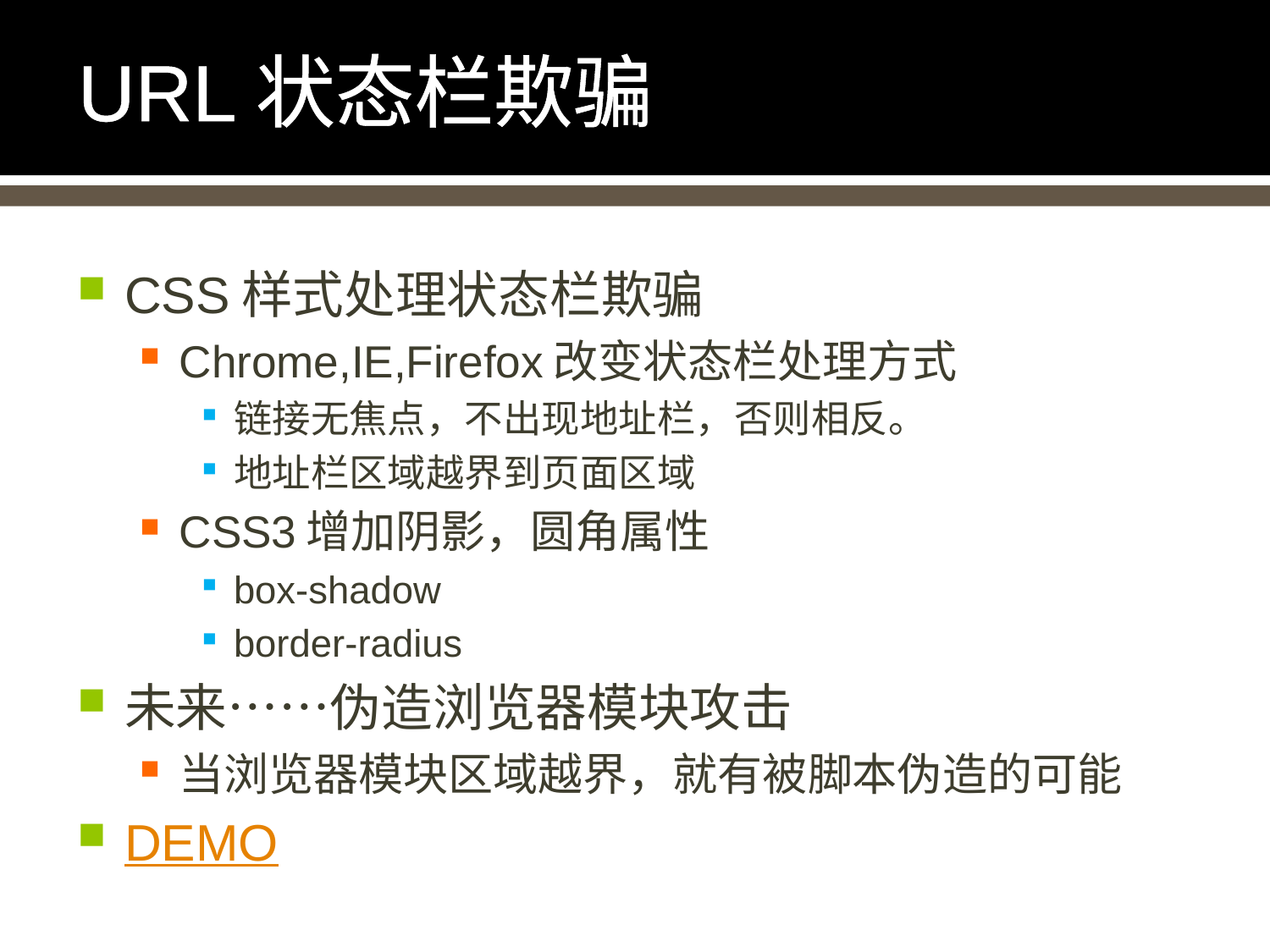

# URL状态栏欺骗
CSS样式处理状态栏欺骗
Chrome,IE,Firefox改变状态栏处理方式
链接无焦点，不出现地址栏，否则相反。
地址栏区域越界到页面区域
CSS3增加阴影，圆角属性
box-shadow
border-radius
未来……伪造浏览器模块攻击
当浏览器模块区域越界，就有被脚本伪造的可能
DEMO